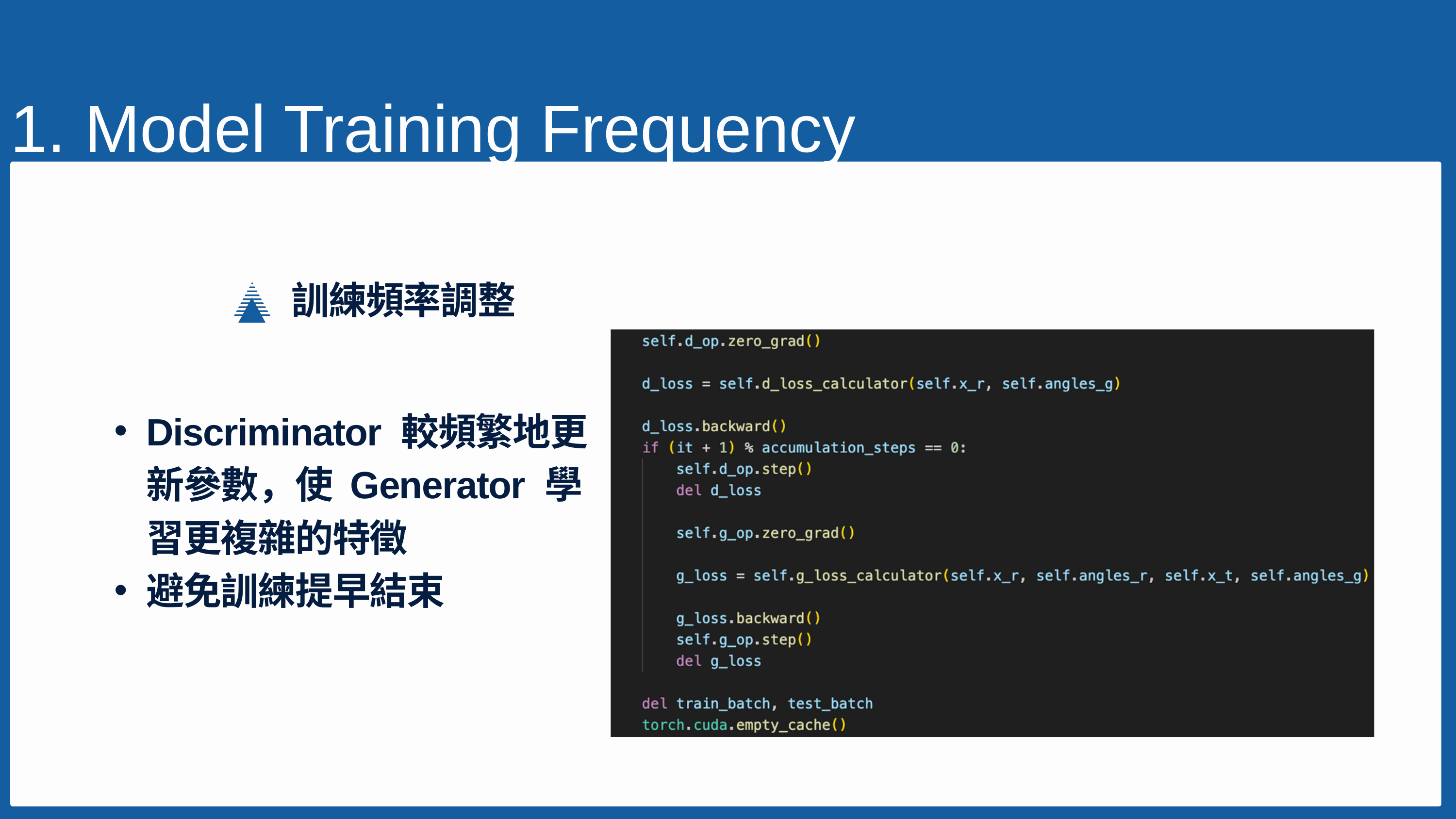

1. Model Training Frequency

訓練頻率調整

Discriminator 較頻繁地更新參數，使 Generator 學習更複雜的特徵
避免訓練提早結束